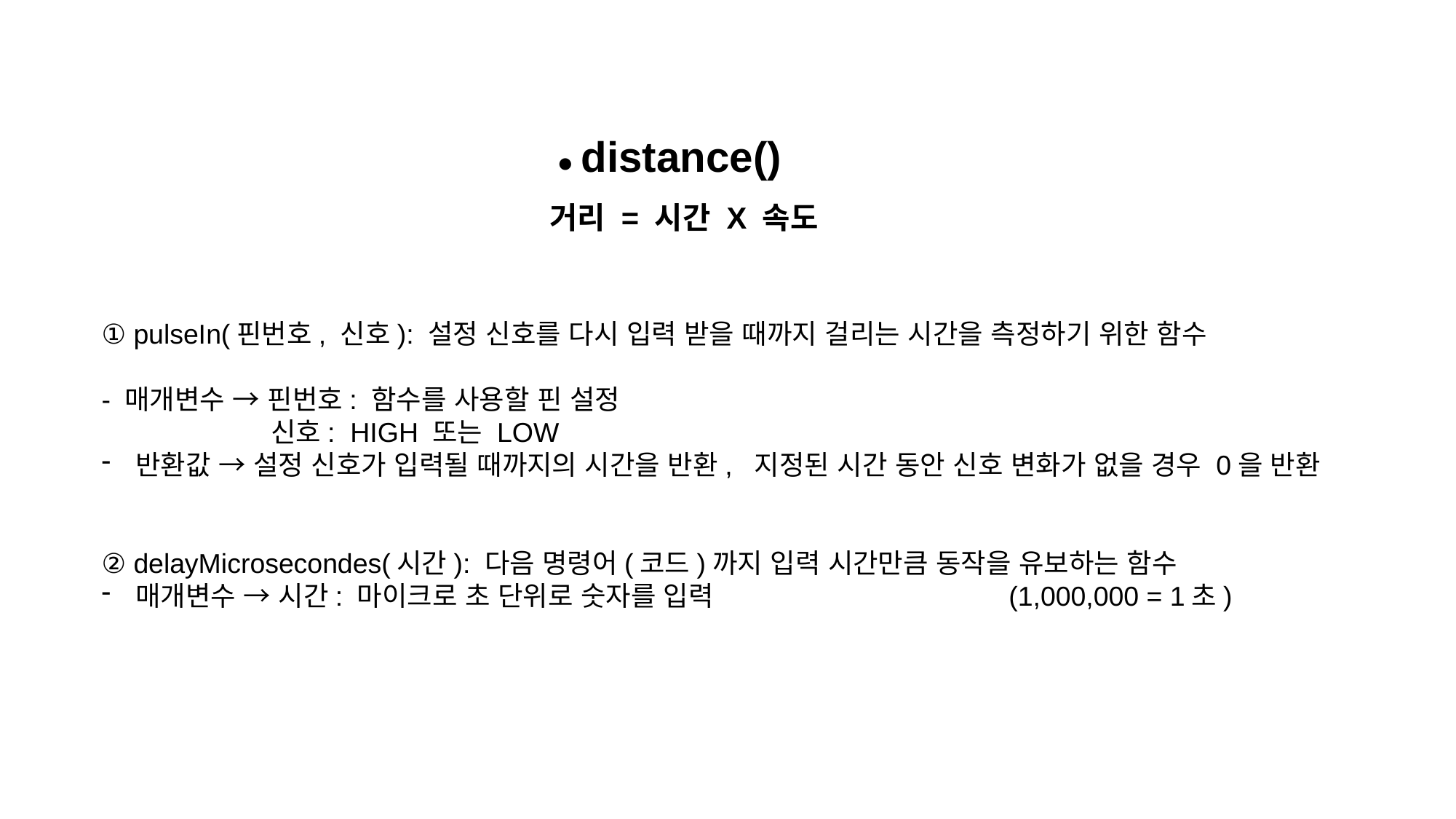

● distance()

거리 = 시간 X 속도

① pulseIn(핀번호, 신호): 설정 신호를 다시 입력 받을 때까지 걸리는 시간을 측정하기 위한 함수

- 매개변수 → 핀번호: 함수를 사용할 핀 설정
	       신호:  HIGH 또는 LOW
반환값 → 설정 신호가 입력될 때까지의 시간을 반환,  지정된 시간 동안 신호 변화가 없을 경우 0을 반환

② delayMicrosecondes(시간): 다음 명령어(코드)까지 입력 시간만큼 동작을 유보하는 함수
매개변수 → 시간: 마이크로 초 단위로 숫자를 입력 			(1,000,000 = 1초)